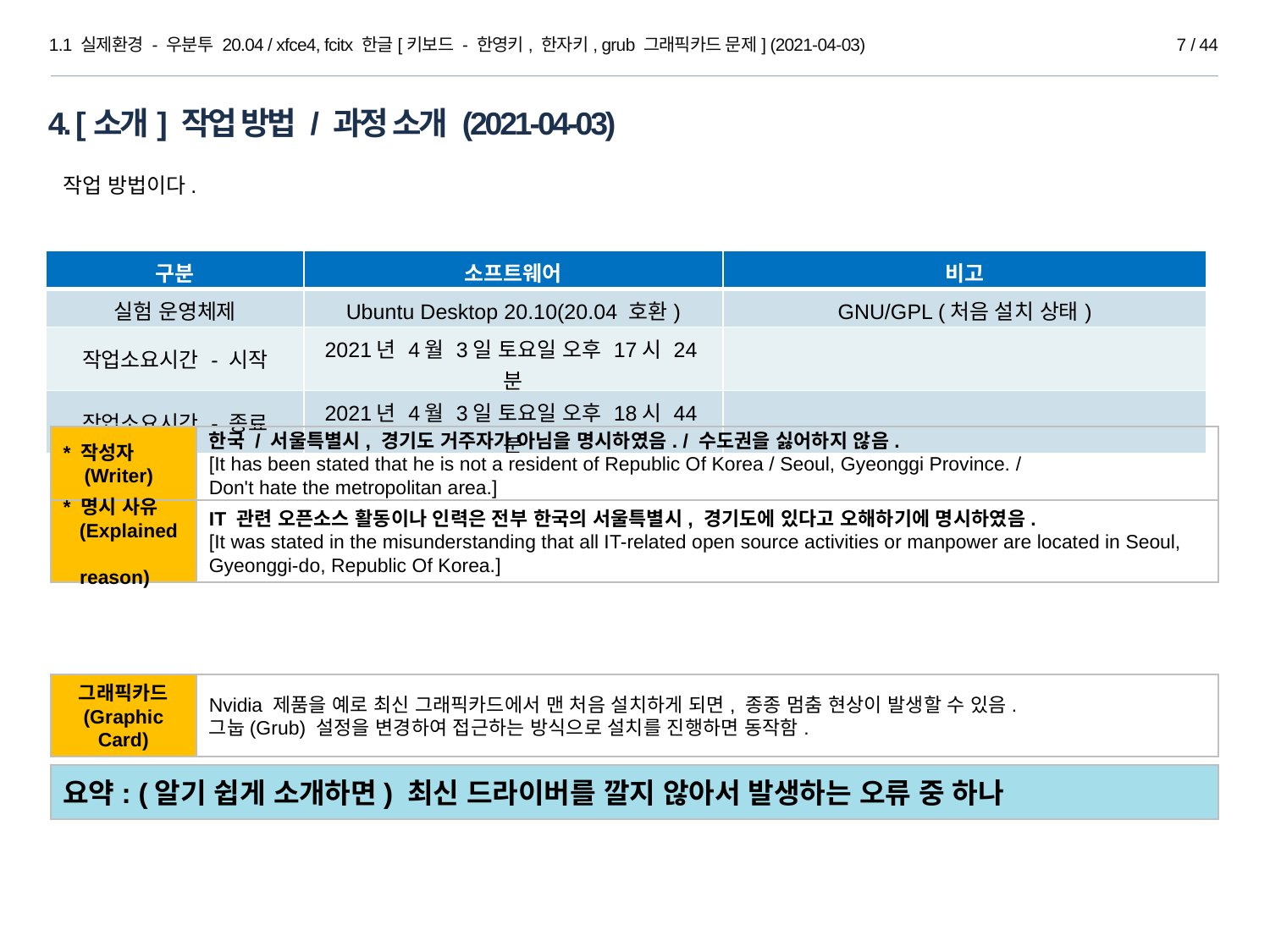

1.1 실제환경 - 우분투 20.04 / xfce4, fcitx 한글[키보드 - 한영키, 한자키, grub 그래픽카드 문제] (2021-04-03)
7 / 44

4. [소개] 작업 방법 / 과정 소개 (2021-04-03)
작업 방법이다.
| 구분 | 소프트웨어 | 비고 |
| --- | --- | --- |
| 실험 운영체제 | Ubuntu Desktop 20.10(20.04 호환) | GNU/GPL (처음 설치 상태) |
| 작업소요시간 - 시작 | 2021년 4월 3일 토요일 오후 17시 24분 |  |
| 작업소요시간 - 종료 | 2021년 4월 3일 토요일 오후 18시 44분 |  |
* 작성자
   (Writer)
한국 / 서울특별시, 경기도 거주자가 아님을 명시하였음. / 수도권을 싫어하지 않음.
[It has been stated that he is not a resident of Republic Of Korea / Seoul, Gyeonggi Province. /
Don't hate the metropolitan area.]
* 명시 사유
   (Explained
   reason)
IT 관련 오픈소스 활동이나 인력은 전부 한국의 서울특별시, 경기도에 있다고 오해하기에 명시하였음.
[It was stated in the misunderstanding that all IT-related open source activities or manpower are located in Seoul, Gyeonggi-do, Republic Of Korea.]
그래픽카드
(Graphic Card)
Nvidia 제품을 예로 최신 그래픽카드에서 맨 처음 설치하게 되면, 종종 멈춤 현상이 발생할 수 있음.
그눕(Grub) 설정을 변경하여 접근하는 방식으로 설치를 진행하면 동작함.
요약: (알기 쉽게 소개하면) 최신 드라이버를 깔지 않아서 발생하는 오류 중 하나